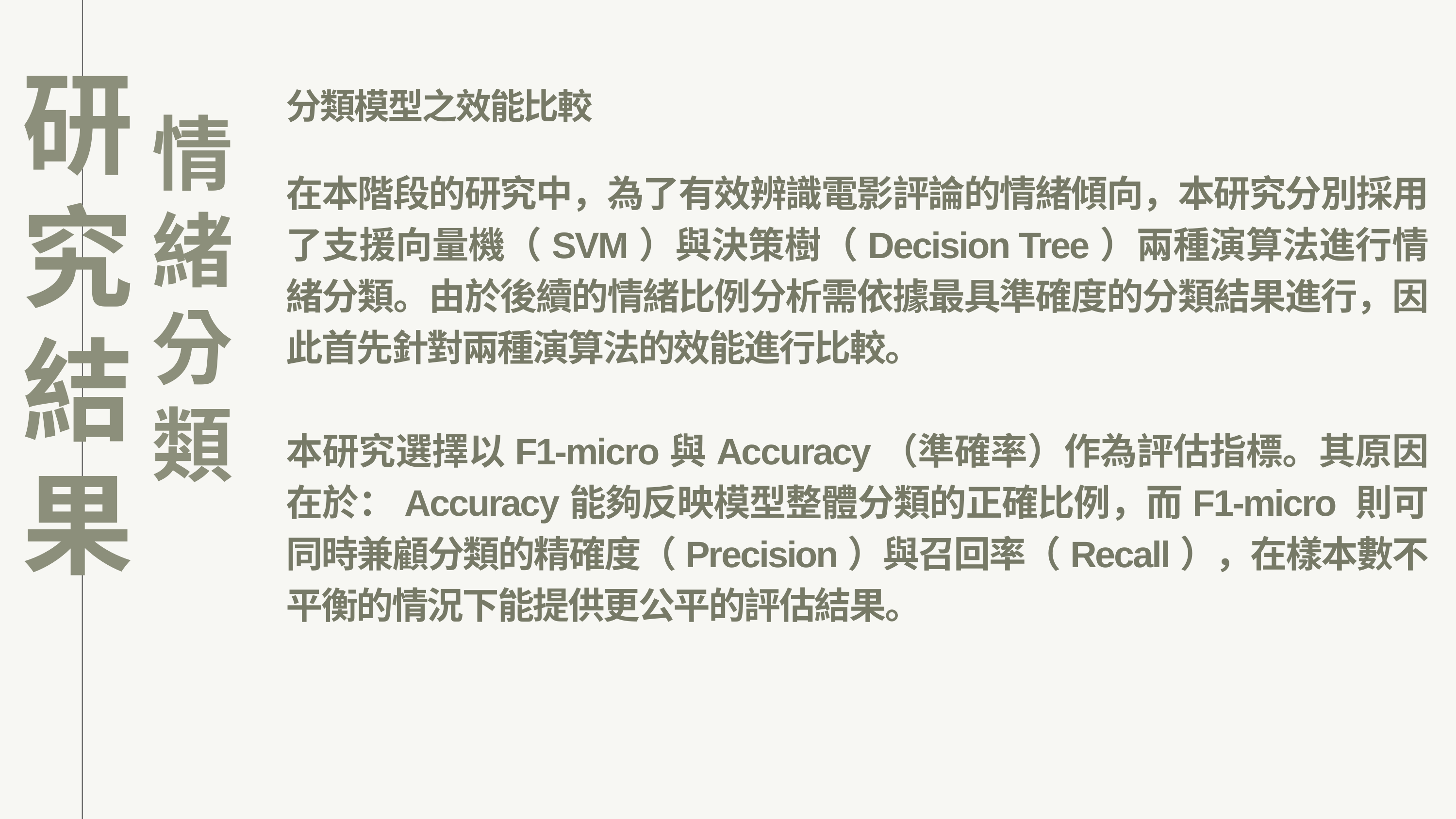

研究結果
分類模型之效能比較
情緒分類
在本階段的研究中，為了有效辨識電影評論的情緒傾向，本研究分別採用了支援向量機（SVM）與決策樹（Decision Tree）兩種演算法進行情緒分類。由於後續的情緒比例分析需依據最具準確度的分類結果進行，因此首先針對兩種演算法的效能進行比較。

本研究選擇以F1-micro與Accuracy（準確率）作為評估指標。其原因在於：Accuracy能夠反映模型整體分類的正確比例，而F1-micro 則可同時兼顧分類的精確度（Precision）與召回率（Recall），在樣本數不平衡的情況下能提供更公平的評估結果。